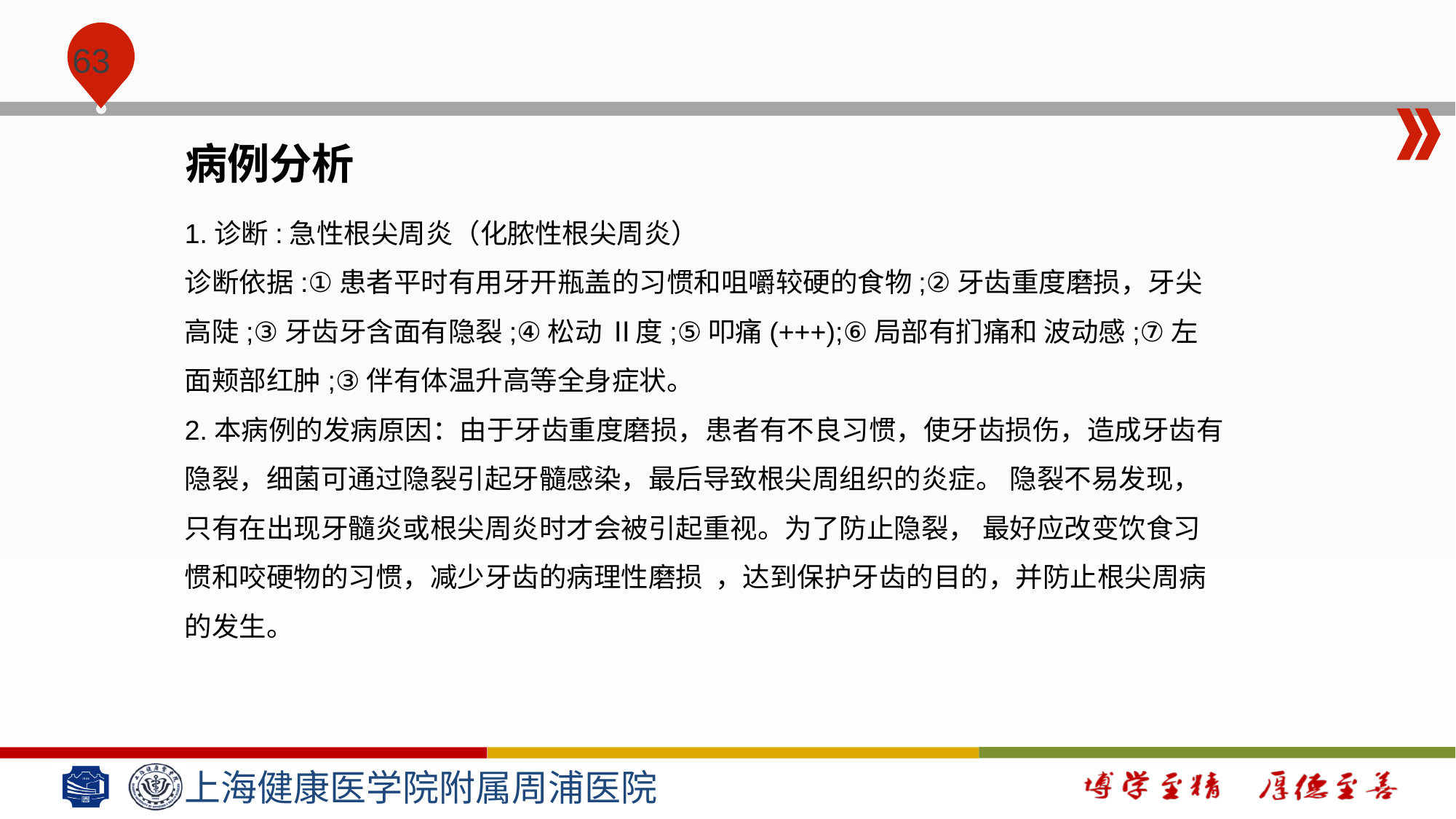

#
病例分析
1.诊断:急性根尖周炎（化脓性根尖周炎）
诊断依据:①患者平时有用牙开瓶盖的习惯和咀嚼较硬的食物;②牙齿重度磨损，牙尖高陡;③牙齿牙含面有隐裂;④松动 Ⅱ度;⑤叩痛(+++);⑥局部有扪痛和 波动感;⑦左面颊部红肿;③伴有体温升高等全身症状。
2.本病例的发病原因：由于牙齿重度磨损，患者有不良习惯，使牙齿损伤，造成牙齿有隐裂，细菌可通过隐裂引起牙髓感染，最后导致根尖周组织的炎症。 隐裂不易发现，只有在出现牙髓炎或根尖周炎时才会被引起重视。为了防止隐裂， 最好应改变饮食习惯和咬硬物的习惯，减少牙齿的病理性磨损  ，达到保护牙齿的目的，并防止根尖周病的发生。